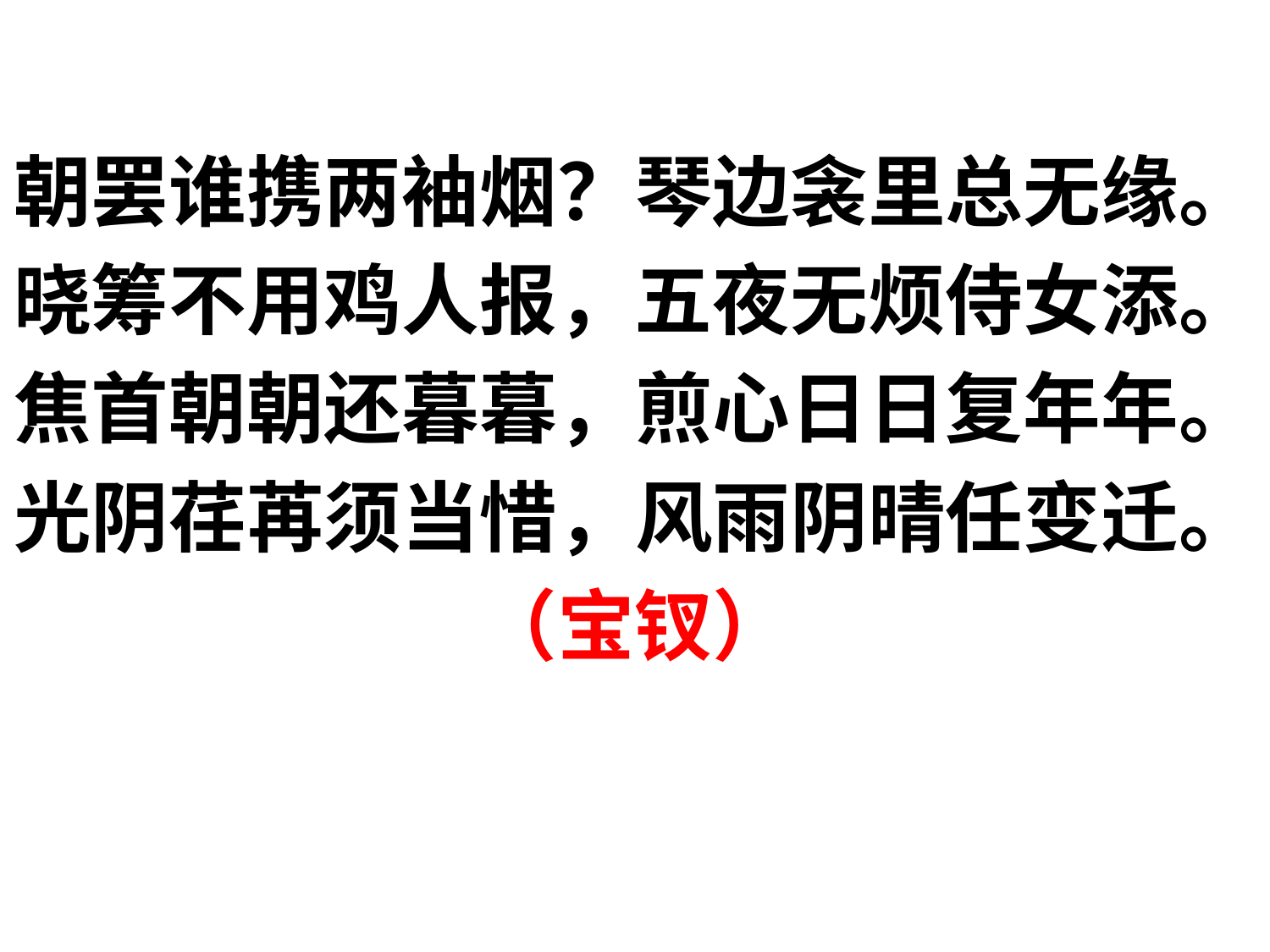

朝罢谁携两袖烟？琴边衾里总无缘。
晓筹不用鸡人报，五夜无烦侍女添。
焦首朝朝还暮暮，煎心日日复年年。
光阴荏苒须当惜，风雨阴晴任变迁。
（宝钗）